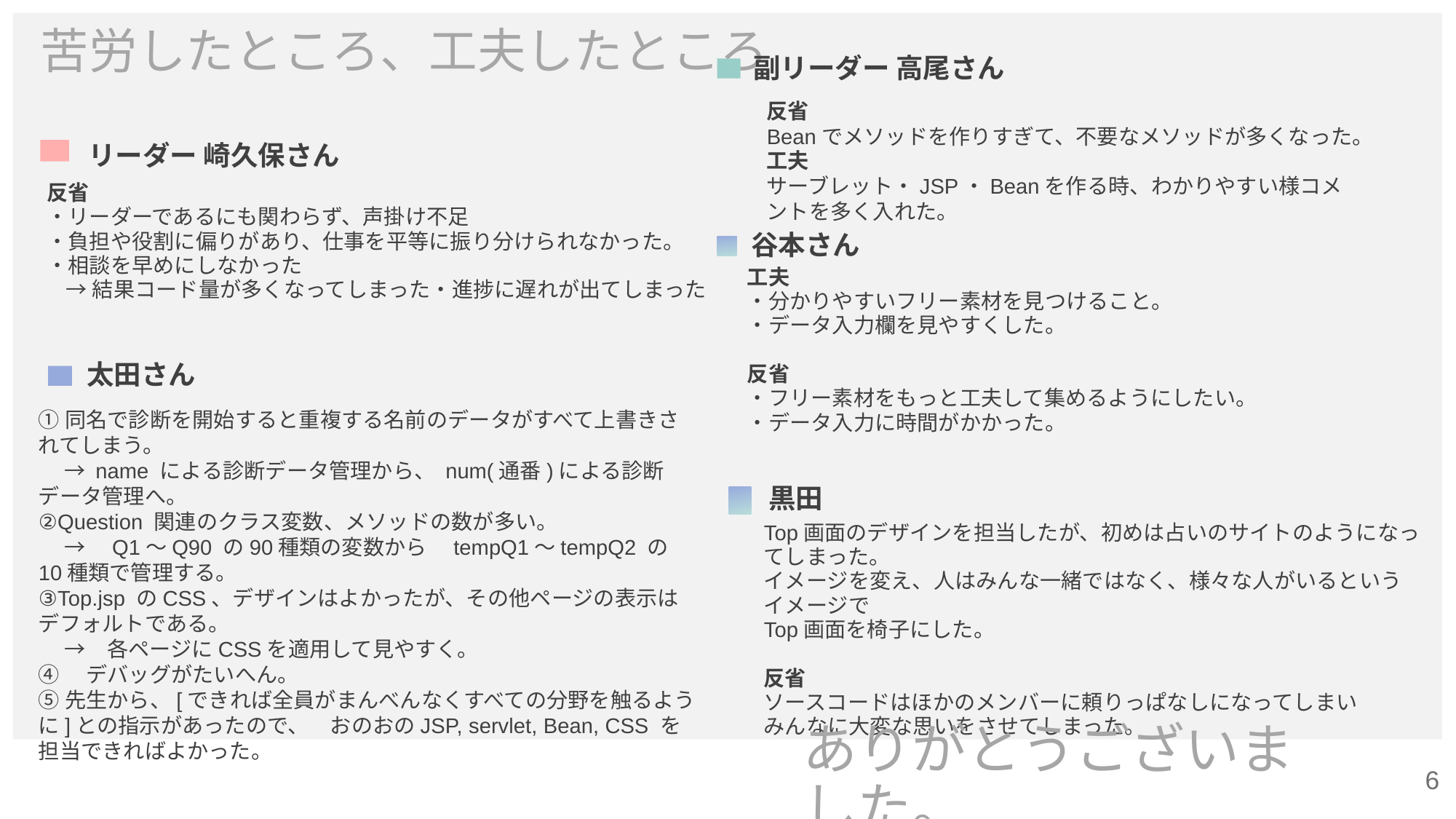

# 苦労したところ、工夫したところ
副リーダー 高尾さん

反省
Beanでメソッドを作りすぎて、不要なメソッドが多くなった。
工夫
サーブレット・JSP・Beanを作る時、わかりやすい様コメントを多く入れた。
リーダー 崎久保さん

反省
・リーダーであるにも関わらず、声掛け不足
・負担や役割に偏りがあり、仕事を平等に振り分けられなかった。
・相談を早めにしなかった
    →結果コード量が多くなってしまった・進捗に遅れが出てしまった

谷本さん

工夫
・分かりやすいフリー素材を見つけること。
・データ入力欄を見やすくした。

反省
・フリー素材をもっと工夫して集めるようにしたい。
・データ入力に時間がかかった。
太田さん

①同名で診断を開始すると重複する名前のデータがすべて上書きされてしまう。
　 → name による診断データ管理から、 num(通番)による診断データ管理へ。
②Question 関連のクラス変数、メソッドの数が多い。
　 →　Q1～Q90 の90種類の変数から　tempQ1～tempQ2 の10種類で管理する。
③Top.jsp のCSS、デザインはよかったが、その他ページの表示はデフォルトである。
　 →　各ページにCSSを適用して見やすく。
④　デバッグがたいへん。
⑤先生から、[できれば全員がまんべんなくすべての分野を触るように]との指示があったので、　おのおのJSP, servlet, Bean, CSS を担当できればよかった。
黒田

Top画面のデザインを担当したが、初めは占いのサイトのようになってしまった。
イメージを変え、人はみんな一緒ではなく、様々な人がいるというイメージで
Top画面を椅子にした。

反省
ソースコードはほかのメンバーに頼りっぱなしになってしまい
みんなに大変な思いをさせてしまった。
6
ありがとうございました。